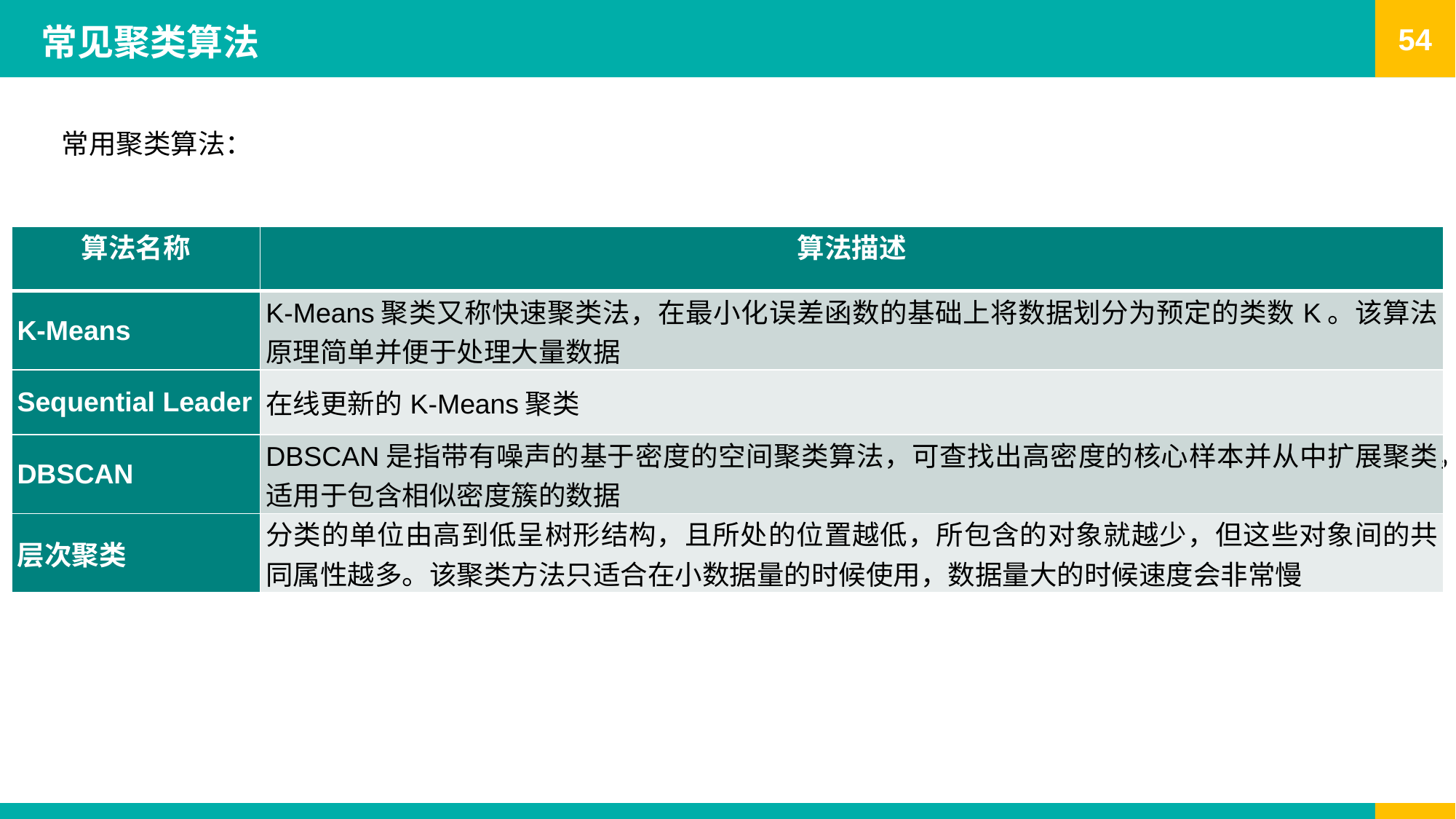

# 常见聚类算法
常用聚类算法：

| 算法名称 | 算法描述 |
| --- | --- |
| K-Means | K-Means聚类又称快速聚类法，在最小化误差函数的基础上将数据划分为预定的类数K。该算法原理简单并便于处理大量数据 |
| Sequential Leader | 在线更新的K-Means聚类 |
| DBSCAN | DBSCAN是指带有噪声的基于密度的空间聚类算法，可查找出高密度的核心样本并从中扩展聚类，适用于包含相似密度簇的数据 |
| 层次聚类 | 分类的单位由高到低呈树形结构，且所处的位置越低，所包含的对象就越少，但这些对象间的共同属性越多。该聚类方法只适合在小数据量的时候使用，数据量大的时候速度会非常慢 |